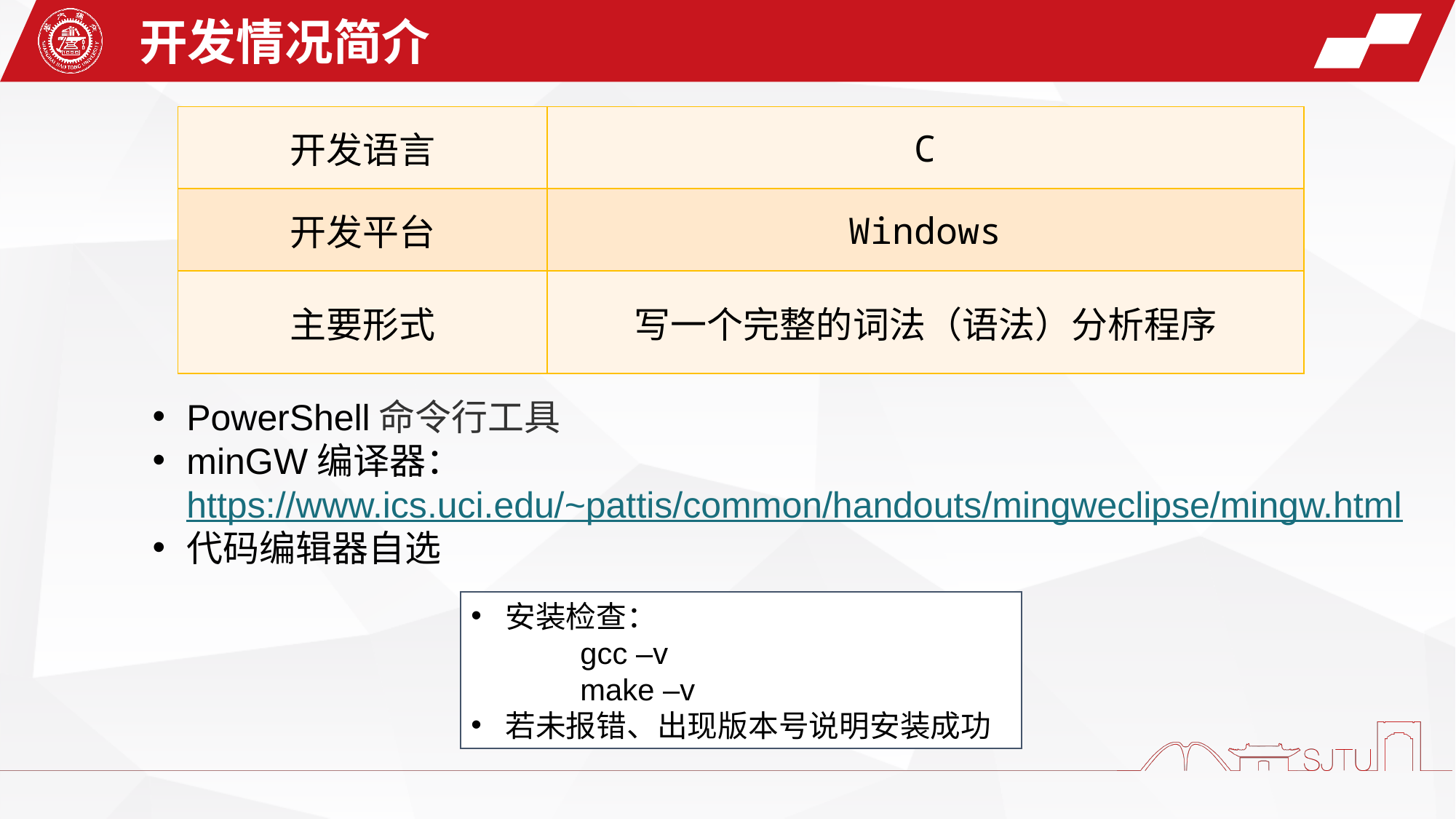

开发情况简介
| 开发语言 | C |
| --- | --- |
| 开发平台 | Windows |
| 主要形式 | 写一个完整的词法（语法）分析程序 |
PowerShell命令行工具
minGW编译器：https://www.ics.uci.edu/~pattis/common/handouts/mingweclipse/mingw.html
代码编辑器自选

安装检查：
	gcc –v
	make –v
若未报错、出现版本号说明安装成功